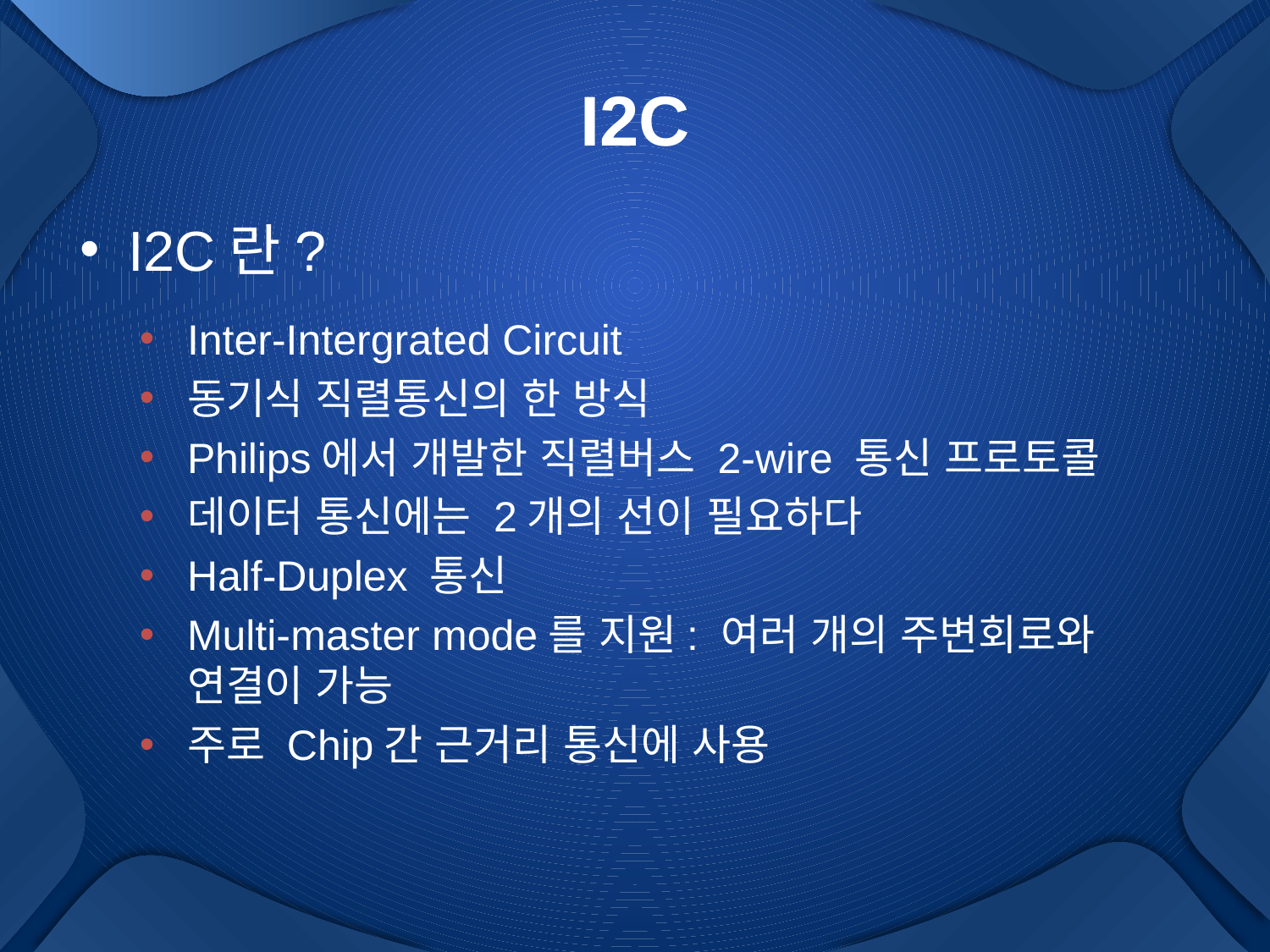

# I2C
I2C란?
Inter-Intergrated Circuit
동기식 직렬통신의 한 방식
Philips에서 개발한 직렬버스 2-wire 통신 프로토콜
데이터 통신에는 2개의 선이 필요하다
Half-Duplex 통신
Multi-master mode를 지원: 여러 개의 주변회로와 연결이 가능
주로 Chip간 근거리 통신에 사용